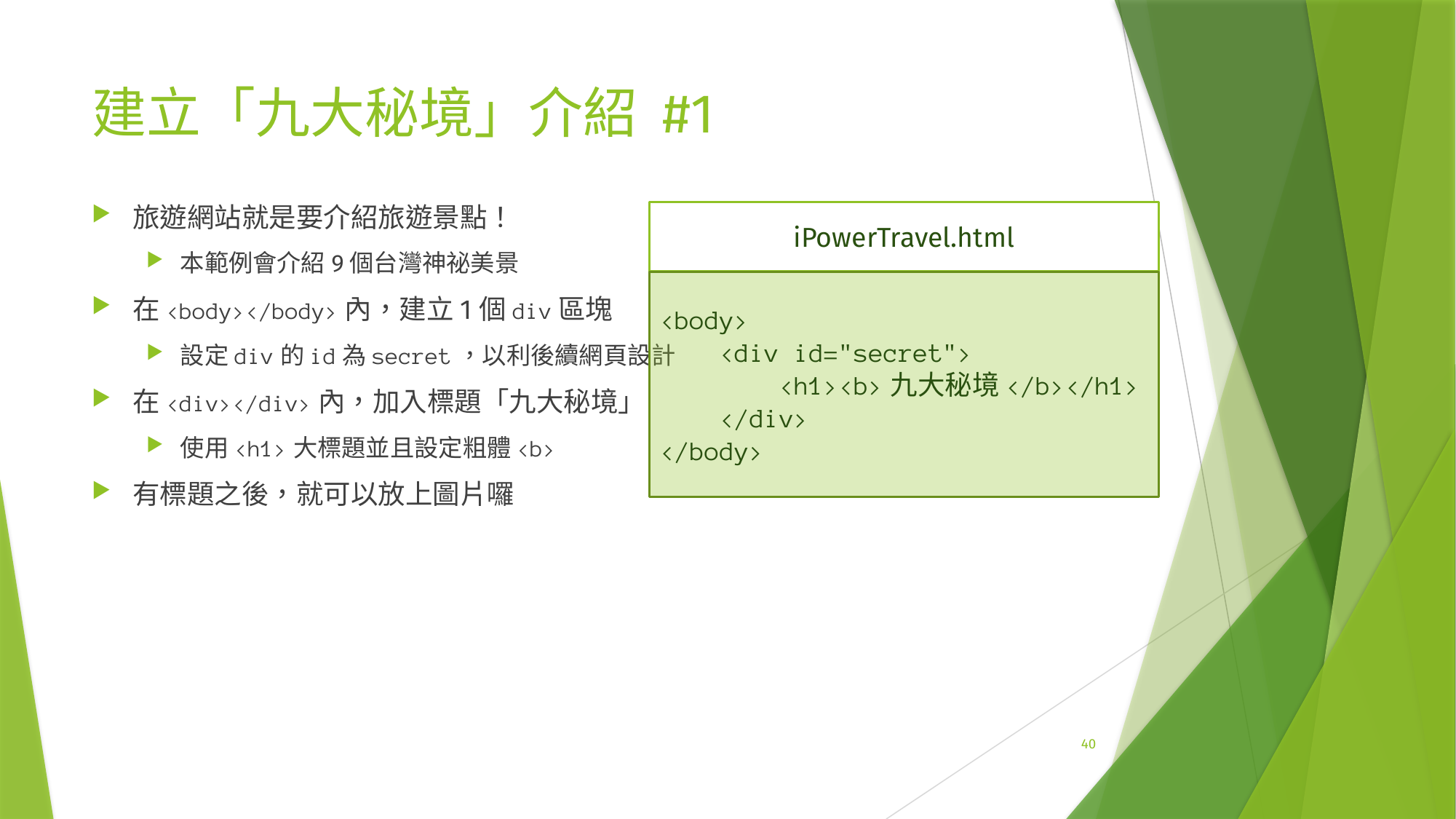

# 建立「九大秘境」介紹 #1
旅遊網站就是要介紹旅遊景點！
本範例會介紹9個台灣神祕美景
在<body></body>內，建立1個div區塊
設定div的id為secret，以利後續網頁設計
在<div></div>內，加入標題「九大秘境」
使用<h1>大標題並且設定粗體<b>
有標題之後，就可以放上圖片囉
iPowerTravel.html
<body>
    <div id="secret">
        <h1><b>九大秘境</b></h1>
    </div>
</body>
40